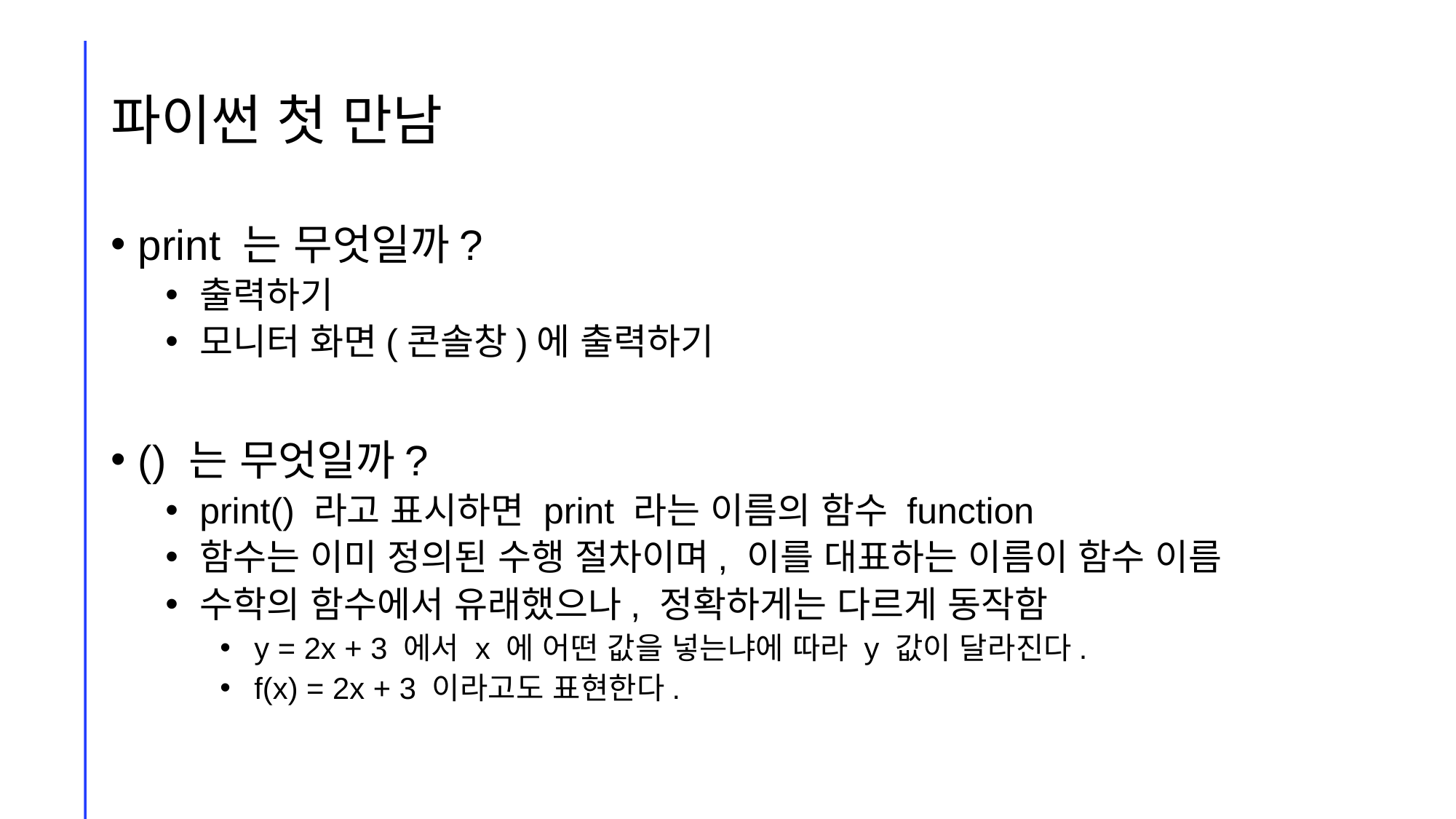

# 파이썬 첫 만남
print 는 무엇일까?
출력하기
모니터 화면(콘솔창)에 출력하기

() 는 무엇일까?
print() 라고 표시하면 print 라는 이름의 함수 function
함수는 이미 정의된 수행 절차이며, 이를 대표하는 이름이 함수 이름
수학의 함수에서 유래했으나, 정확하게는 다르게 동작함
y = 2x + 3 에서 x 에 어떤 값을 넣는냐에 따라 y 값이 달라진다.
f(x) = 2x + 3 이라고도 표현한다.